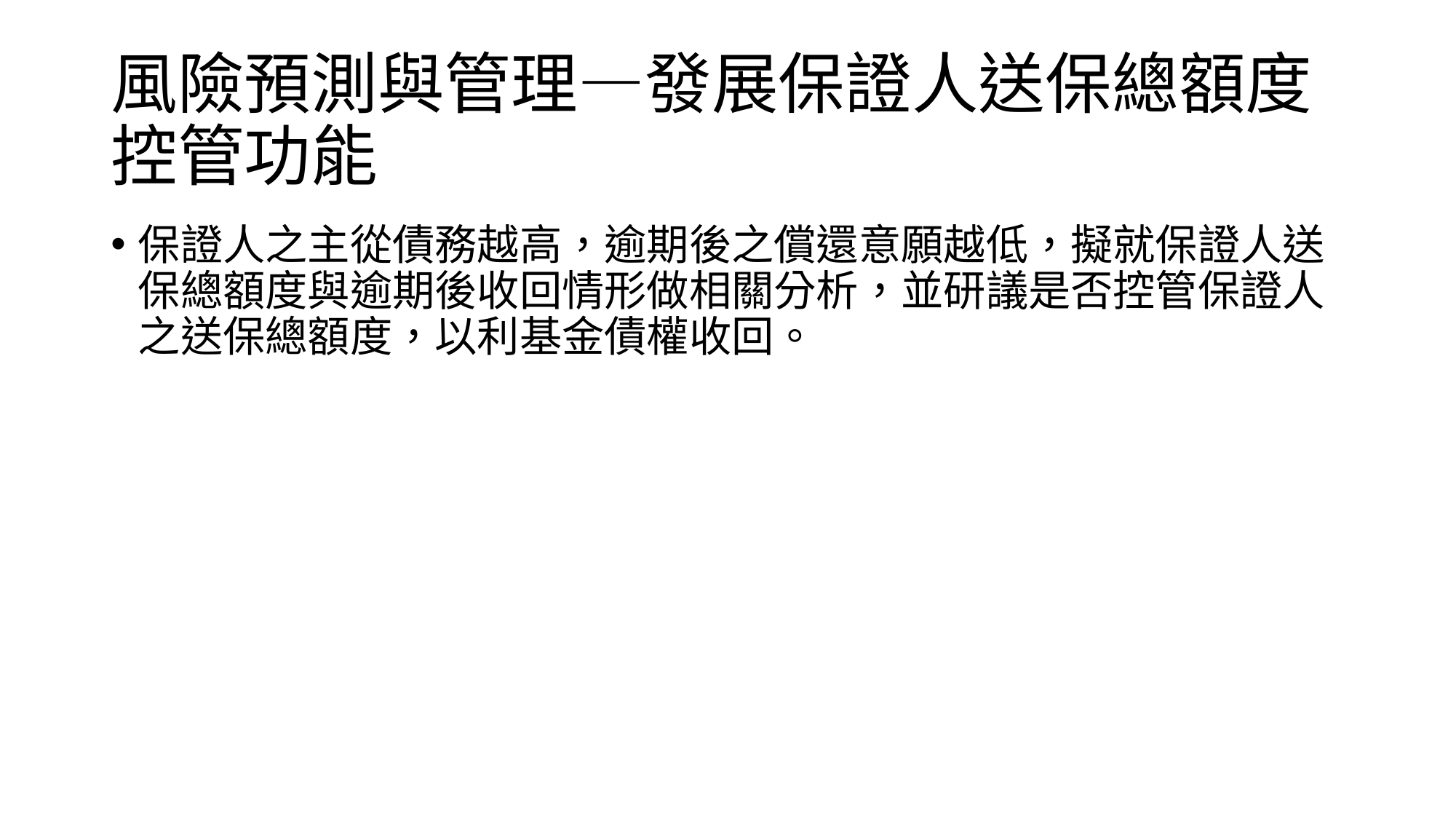

# 風險預測與管理—發展保證人送保總額度控管功能
保證人之主從債務越高，逾期後之償還意願越低，擬就保證人送保總額度與逾期後收回情形做相關分析，並研議是否控管保證人之送保總額度，以利基金債權收回。